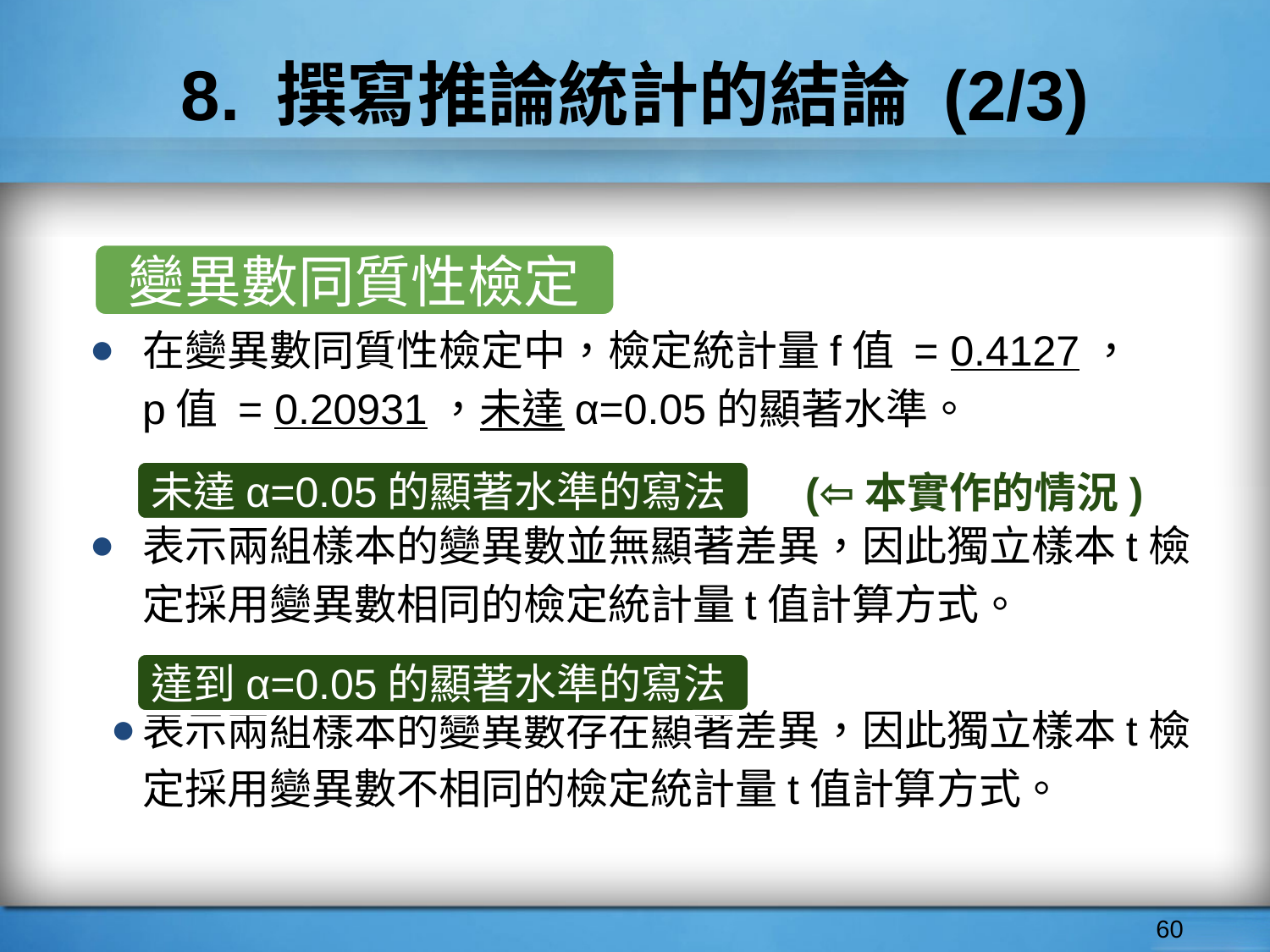

# 8. 撰寫推論統計的結論 (2/3)

在變異數同質性檢定中，檢定統計量f值 = 0.4127，
p值 = 0.20931，未達α=0.05的顯著水準。

表示兩組樣本的變異數並無顯著差異，因此獨立樣本t檢定採用變異數相同的檢定統計量t值計算方式。

表示兩組樣本的變異數存在顯著差異，因此獨立樣本t檢定採用變異數不相同的檢定統計量t值計算方式。
變異數同質性檢定
未達α=0.05的顯著水準的寫法
(⇦本實作的情況)
達到α=0.05的顯著水準的寫法
60